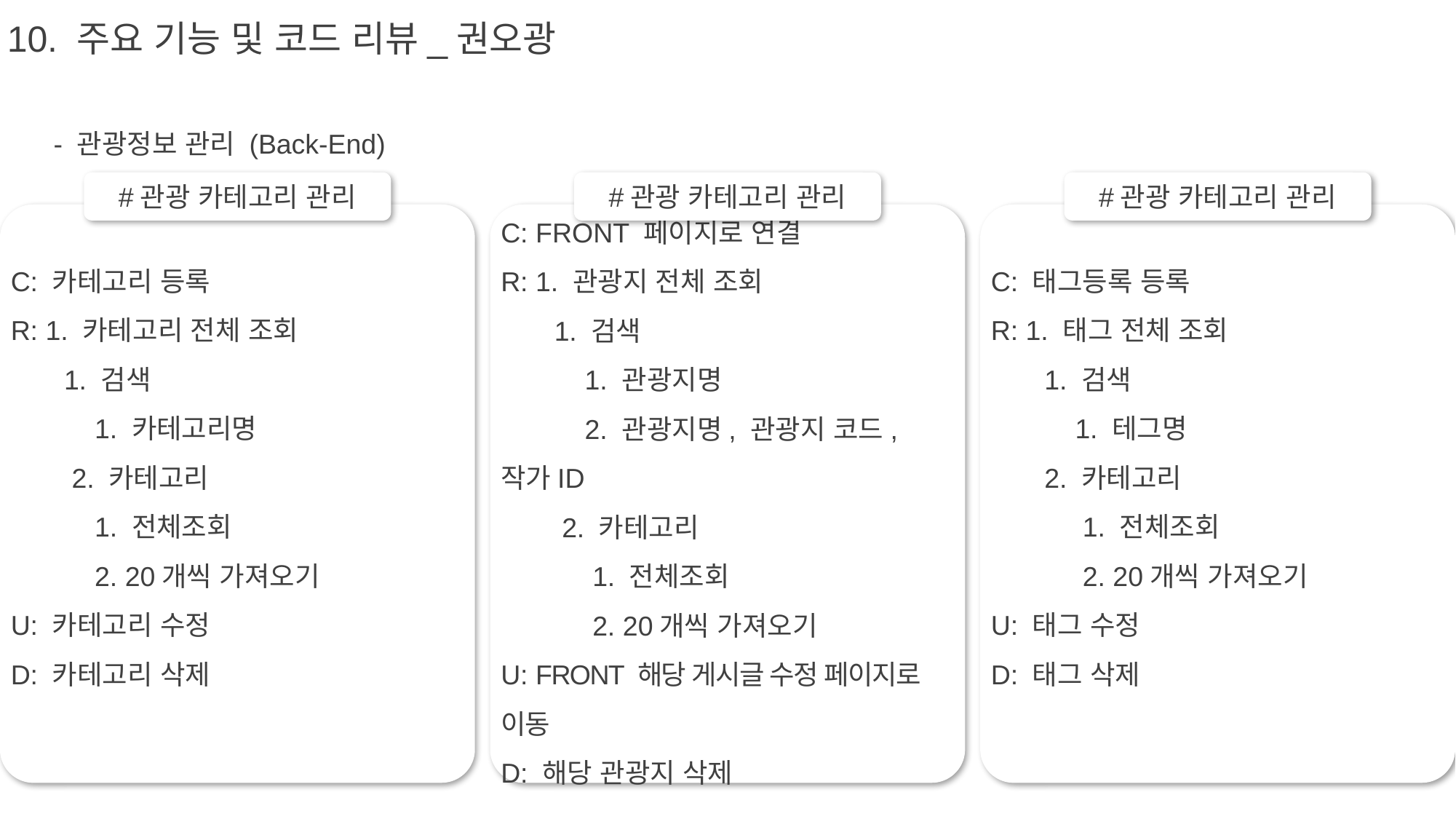

10. 주요 기능 및 코드 리뷰_권오광
- 관광정보 관리 (Back-End)
#관광 카테고리 관리
#관광 카테고리 관리
#관광 카테고리 관리

C: 카테고리 등록
R: 1. 카테고리 전체 조회
       1. 검색
           1. 카테고리명
        2. 카테고리
           1. 전체조회
           2. 20개씩 가져오기
U: 카테고리 수정
D: 카테고리 삭제
C: FRONT 페이지로 연결
R: 1. 관광지 전체 조회
       1. 검색
           1. 관광지명
           2. 관광지명, 관광지 코드, 작가ID
        2. 카테고리
            1. 전체조회
            2. 20개씩 가져오기
U: FRONT 해당 게시글 수정 페이지로 이동
D: 해당 관광지 삭제
C: 태그등록 등록
R: 1. 태그 전체 조회
       1. 검색
           1. 테그명
       2. 카테고리
            1. 전체조회
            2. 20개씩 가져오기
U: 태그 수정
D: 태그 삭제